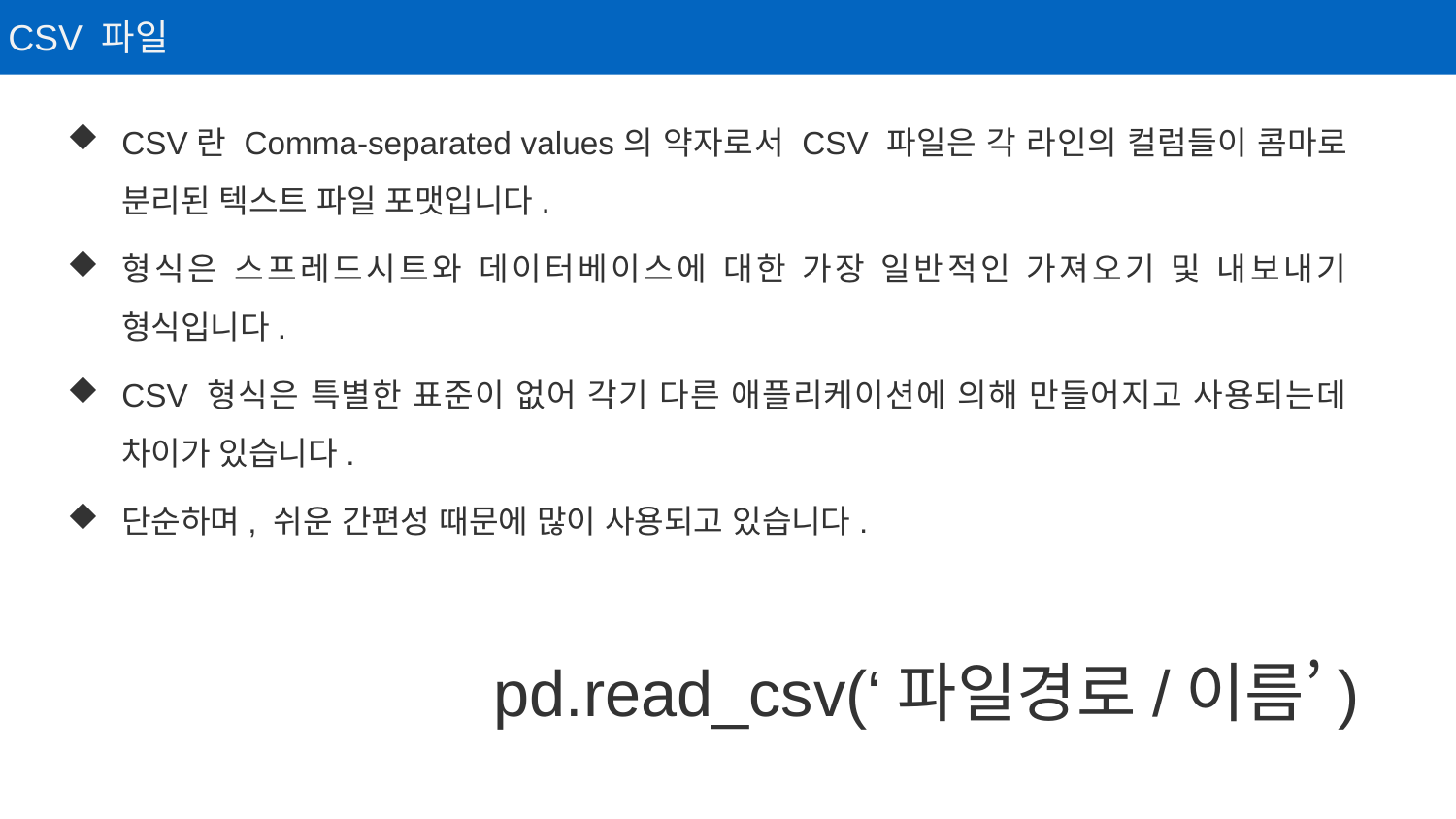

CSV 파일

CSV란 Comma-separated values의 약자로서 CSV 파일은 각 라인의 컬럼들이 콤마로 분리된 텍스트 파일 포맷입니다.
형식은 스프레드시트와 데이터베이스에 대한 가장 일반적인 가져오기 및 내보내기 형식입니다.
CSV 형식은 특별한 표준이 없어 각기 다른 애플리케이션에 의해 만들어지고 사용되는데 차이가 있습니다.
단순하며, 쉬운 간편성 때문에 많이 사용되고 있습니다.
pd.read_csv(‘파일경로/이름’)